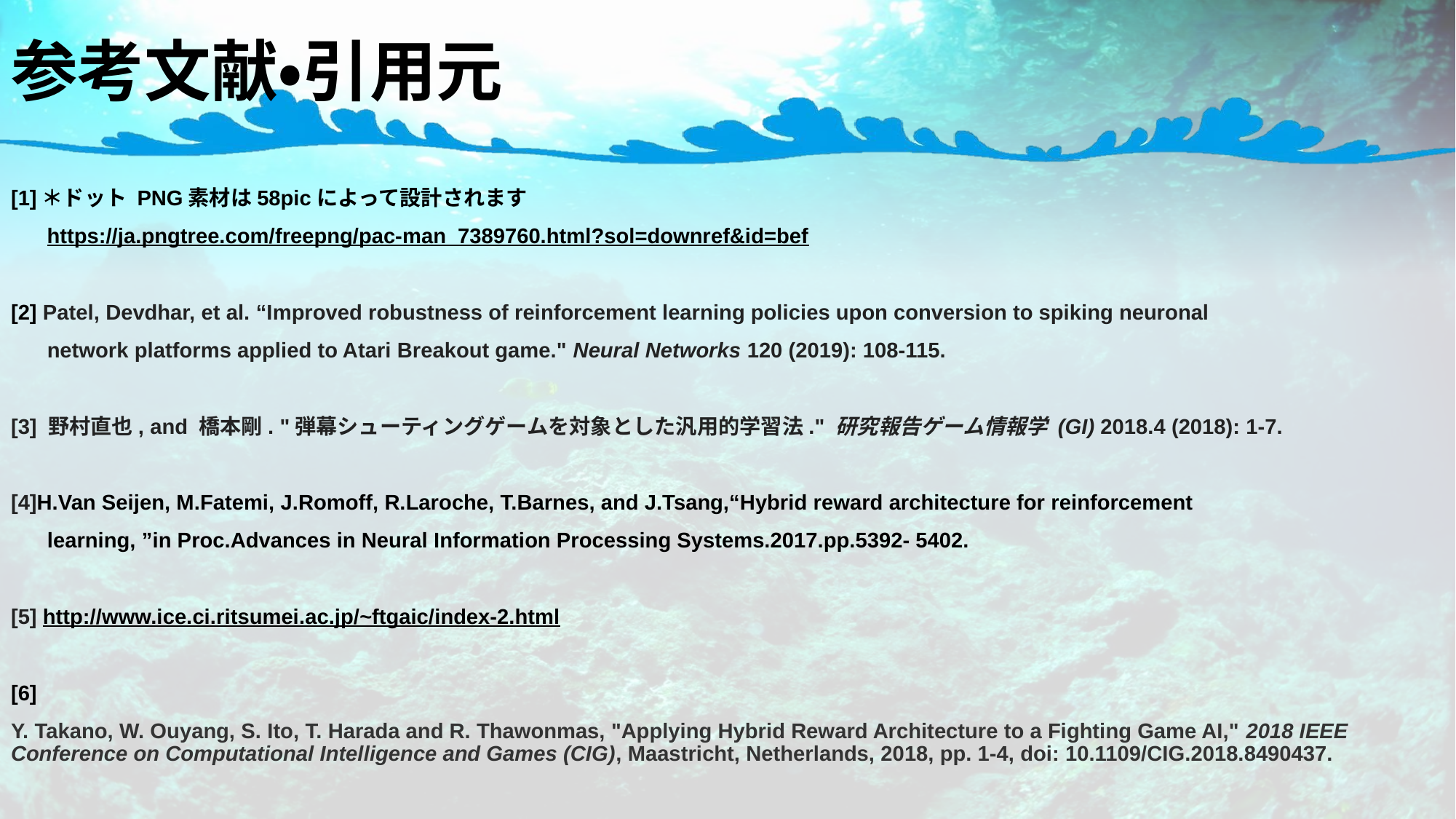

# 参考文献・引用元
[1]＊ドット PNG素材は58picによって設計されます
      https://ja.pngtree.com/freepng/pac-man_7389760.html?sol=downref&id=bef

[2] Patel, Devdhar, et al. “Improved robustness of reinforcement learning policies upon conversion to spiking neuronal
　  network platforms applied to Atari Breakout game." Neural Networks 120 (2019): 108-115.

[3] 野村直也, and 橋本剛. "弾幕シューティングゲームを対象とした汎用的学習法." 研究報告ゲーム情報学 (GI) 2018.4 (2018): 1-7.

[4]H.Van Seijen, M.Fatemi, J.Romoff, R.Laroche, T.Barnes, and J.Tsang,“Hybrid reward architecture for reinforcement
　  learning, ”in Proc.Advances in Neural Information Processing Systems.2017.pp.5392- 5402.

[5] http://www.ice.ci.ritsumei.ac.jp/~ftgaic/index-2.html

[6]
Y. Takano, W. Ouyang, S. Ito, T. Harada and R. Thawonmas, "Applying Hybrid Reward Architecture to a Fighting Game AI," 2018 IEEE Conference on Computational Intelligence and Games (CIG), Maastricht, Netherlands, 2018, pp. 1-4, doi: 10.1109/CIG.2018.8490437.